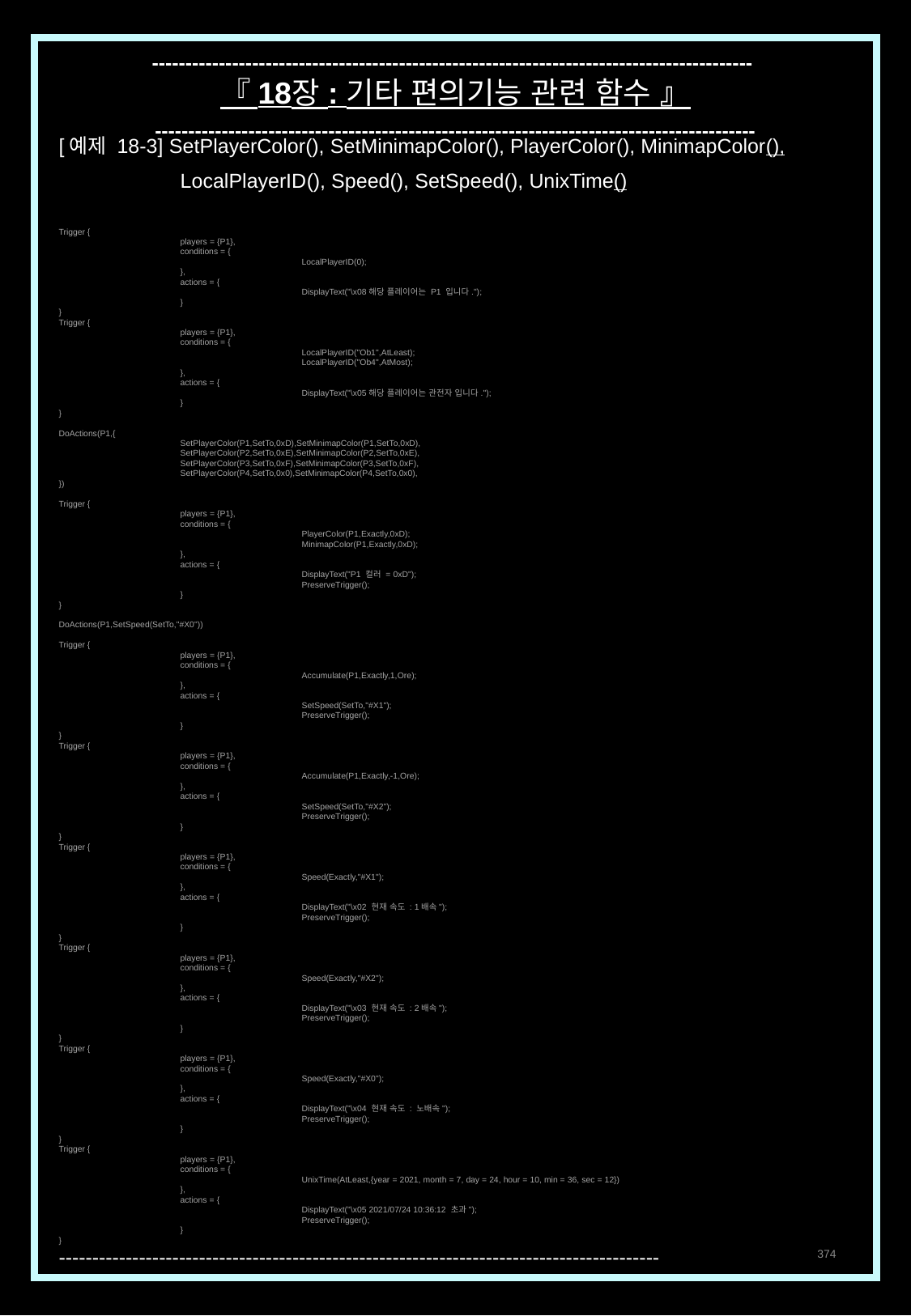

------------------------------------------------------------------------------------------
『 18장 : 기타 편의기능 관련 함수 』
------------------------------------------------------------------------------------------
[예제 18-3] SetPlayerColor(), SetMinimapColor(), PlayerColor(), MinimapColor(),
	LocalPlayerID(), Speed(), SetSpeed(), UnixTime()

Trigger {
	players = {P1},
	conditions = {
		LocalPlayerID(0);
	},
	actions = {
		DisplayText("\x08해당 플레이어는 P1 입니다.");
	}
}
Trigger {
	players = {P1},
	conditions = {
		LocalPlayerID("Ob1",AtLeast);
		LocalPlayerID("Ob4",AtMost);
	},
	actions = {
		DisplayText("\x05해당 플레이어는 관전자 입니다.");
	}
}

DoActions(P1,{
	SetPlayerColor(P1,SetTo,0xD),SetMinimapColor(P1,SetTo,0xD),
	SetPlayerColor(P2,SetTo,0xE),SetMinimapColor(P2,SetTo,0xE),
	SetPlayerColor(P3,SetTo,0xF),SetMinimapColor(P3,SetTo,0xF),
	SetPlayerColor(P4,SetTo,0x0),SetMinimapColor(P4,SetTo,0x0),
})

Trigger {
	players = {P1},
	conditions = {
		PlayerColor(P1,Exactly,0xD);
		MinimapColor(P1,Exactly,0xD);
	},
	actions = {
		DisplayText("P1 컬러 = 0xD");
		PreserveTrigger();
	}
}

DoActions(P1,SetSpeed(SetTo,"#X0"))

Trigger {
	players = {P1},
	conditions = {
		Accumulate(P1,Exactly,1,Ore);
	},
	actions = {
		SetSpeed(SetTo,"#X1");
		PreserveTrigger();
	}
}
Trigger {
	players = {P1},
	conditions = {
		Accumulate(P1,Exactly,-1,Ore);
	},
	actions = {
		SetSpeed(SetTo,"#X2");
		PreserveTrigger();
	}
}
Trigger {
	players = {P1},
	conditions = {
		Speed(Exactly,"#X1");
	},
	actions = {
		DisplayText("\x02 현재 속도 : 1배속");
		PreserveTrigger();
	}
}
Trigger {
	players = {P1},
	conditions = {
		Speed(Exactly,"#X2");
	},
	actions = {
		DisplayText("\x03 현재 속도 : 2배속");
		PreserveTrigger();
	}
}
Trigger {
	players = {P1},
	conditions = {
		Speed(Exactly,"#X0");
	},
	actions = {
		DisplayText("\x04 현재 속도 : 노배속");
		PreserveTrigger();
	}
}
Trigger {
	players = {P1},
	conditions = {
		UnixTime(AtLeast,{year = 2021, month = 7, day = 24, hour = 10, min = 36, sec = 12})
	},
	actions = {
		DisplayText("\x05 2021/07/24 10:36:12 초과");
		PreserveTrigger();
	}
}
------------------------------------------------------------------------------------------
374